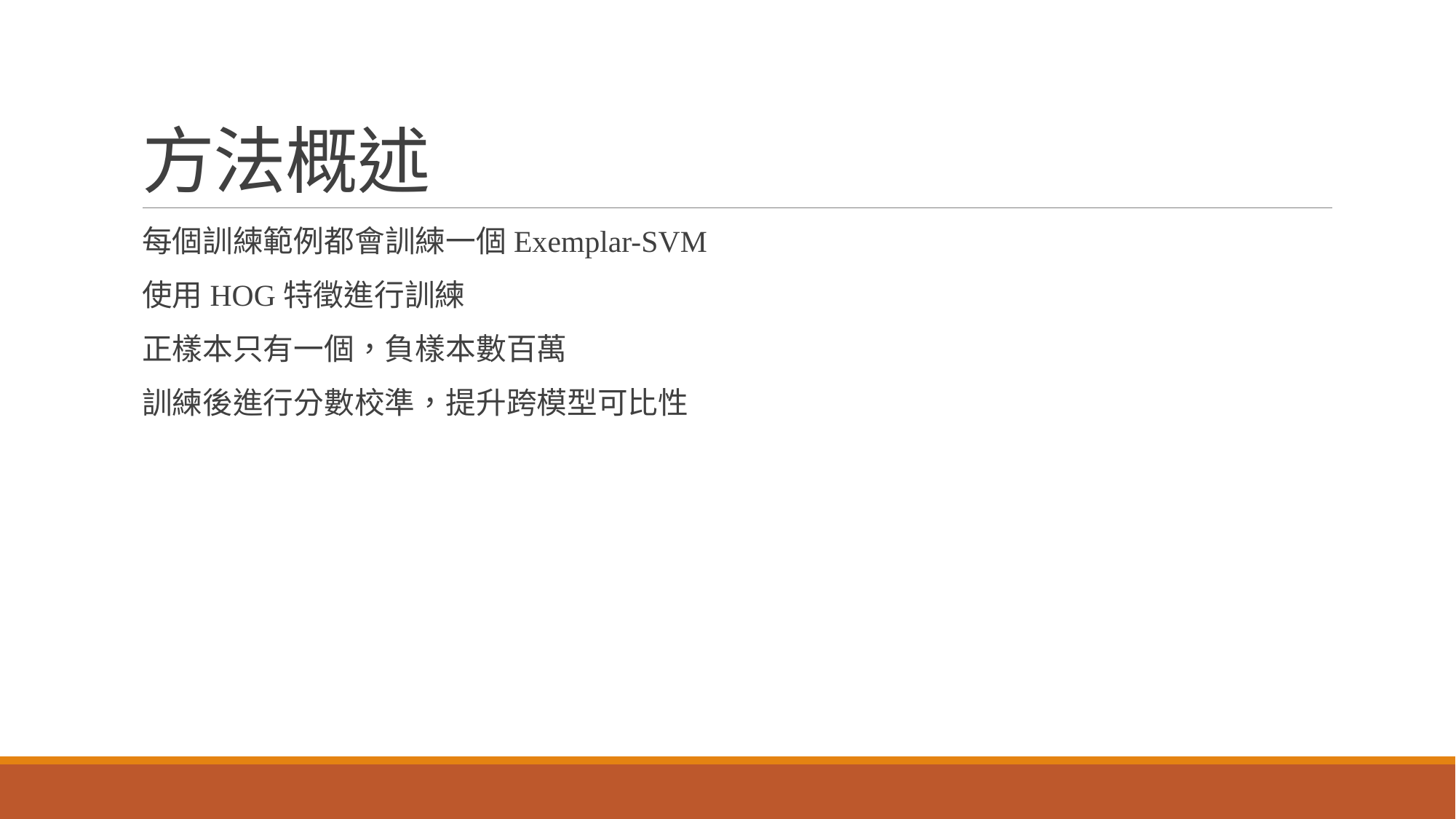

# 方法概述
每個訓練範例都會訓練一個Exemplar-SVM
使用HOG特徵進行訓練
正樣本只有一個，負樣本數百萬
訓練後進行分數校準，提升跨模型可比性